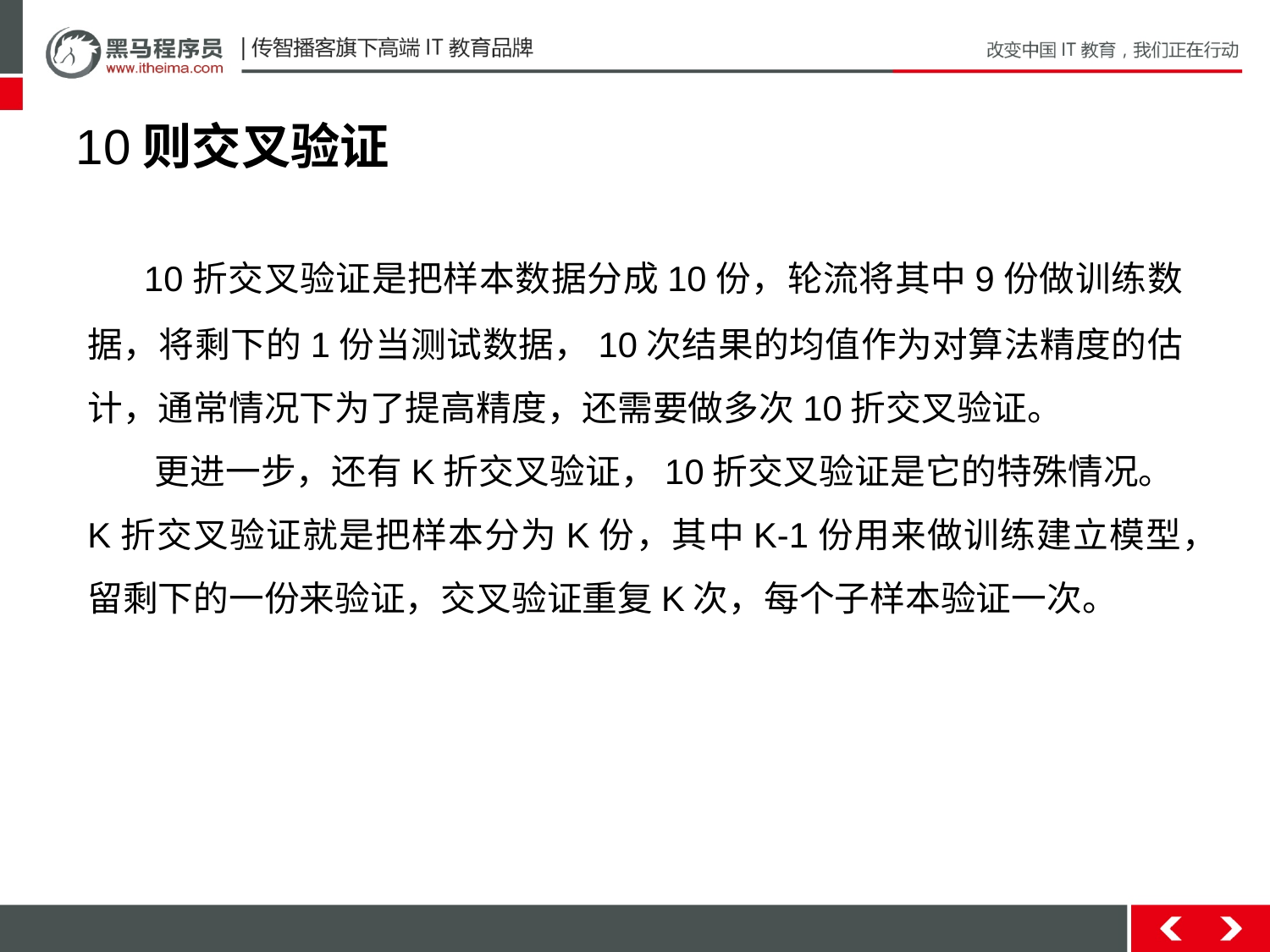

# 10则交叉验证
 10折交叉验证是把样本数据分成10份，轮流将其中9份做训练数据，将剩下的1份当测试数据，10次结果的均值作为对算法精度的估计，通常情况下为了提高精度，还需要做多次10折交叉验证。
  更进一步，还有K折交叉验证，10折交叉验证是它的特殊情况。K折交叉验证就是把样本分为K份，其中K-1份用来做训练建立模型，留剩下的一份来验证，交叉验证重复K次，每个子样本验证一次。